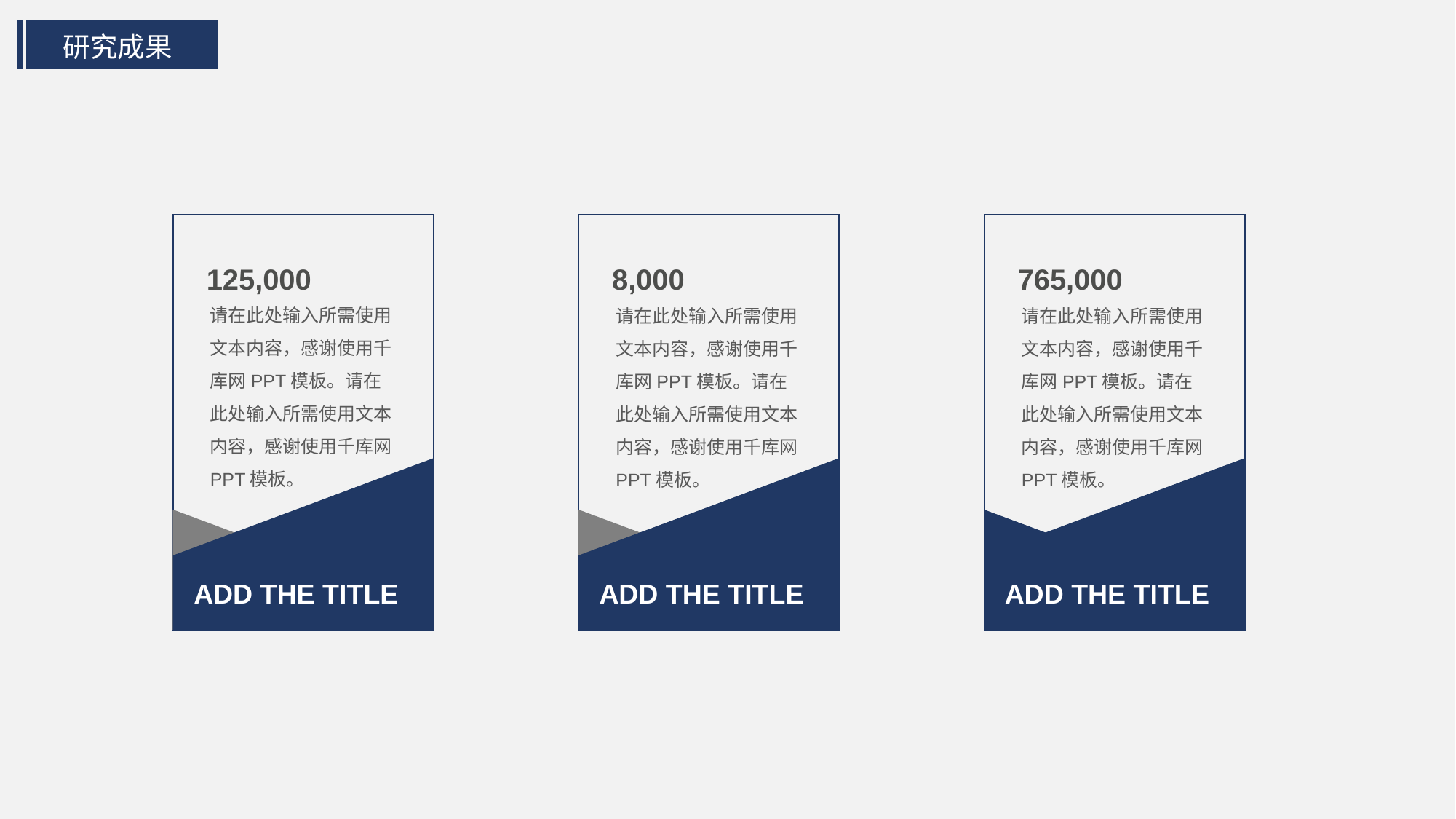

研究成果

125,000

ADD THE TITLE

8,000

ADD THE TITLE

765,000

ADD THE TITLE
请在此处输入所需使用文本内容，感谢使用千库网PPT模板。请在此处输入所需使用文本内容，感谢使用千库网PPT模板。
请在此处输入所需使用文本内容，感谢使用千库网PPT模板。请在此处输入所需使用文本内容，感谢使用千库网PPT模板。
请在此处输入所需使用文本内容，感谢使用千库网PPT模板。请在此处输入所需使用文本内容，感谢使用千库网PPT模板。